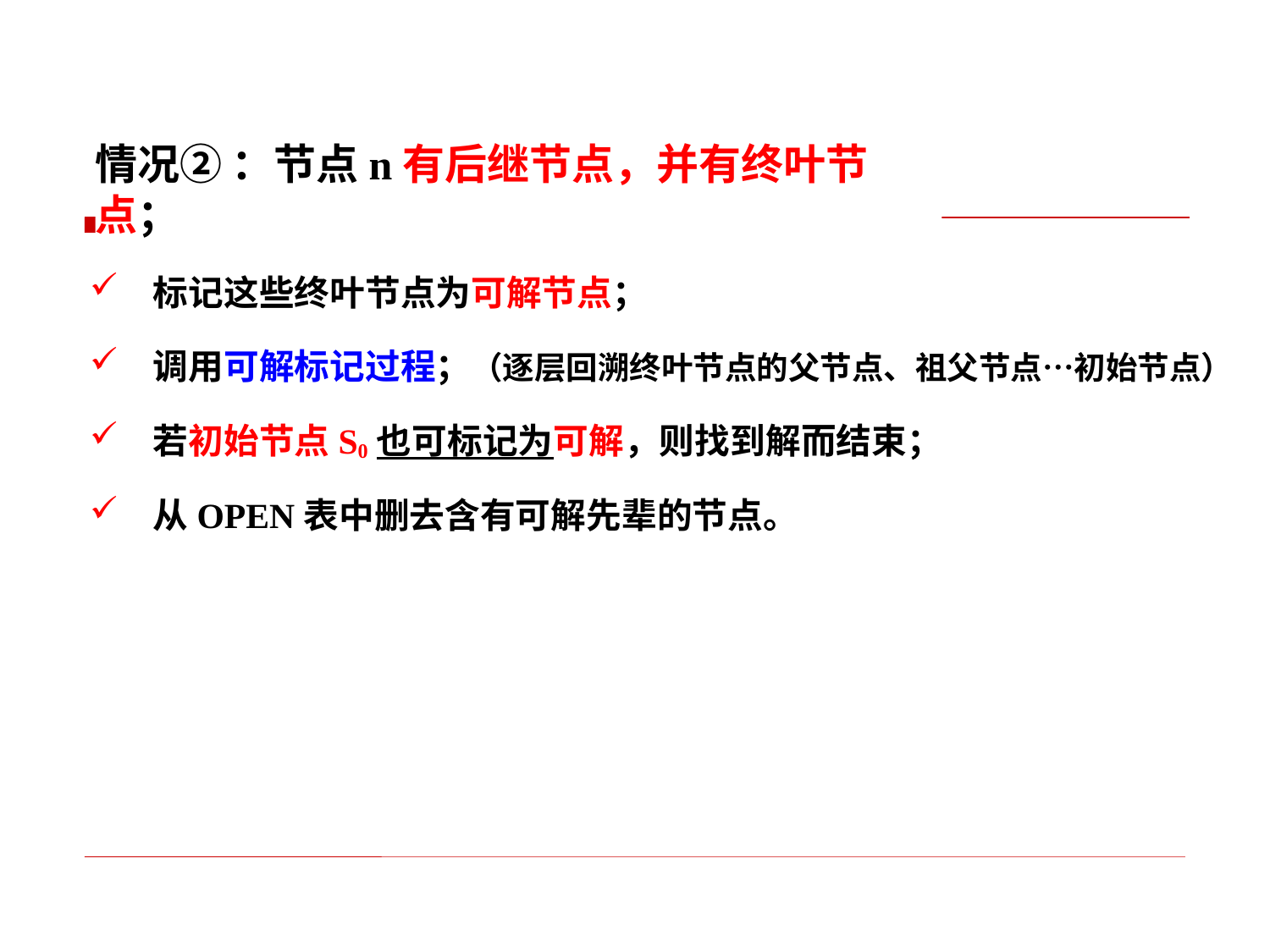

情况② ：节点n有后继节点，并有终叶节点；
标记这些终叶节点为可解节点；
调用可解标记过程；（逐层回溯终叶节点的父节点、祖父节点…初始节点）
若初始节点S0也可标记为可解，则找到解而结束；
从OPEN表中删去含有可解先辈的节点。